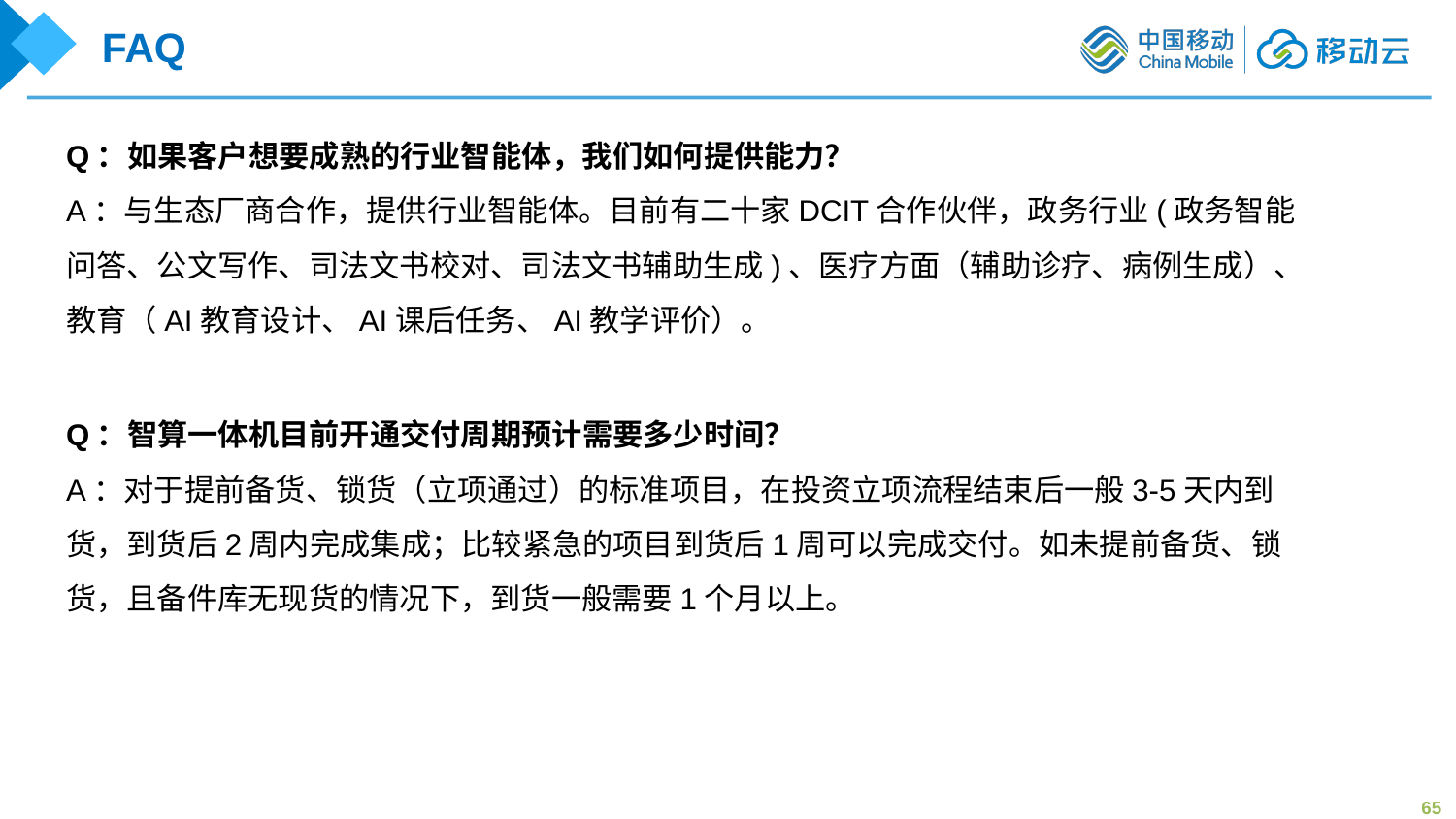

FAQ
Q：如果客户想要成熟的行业智能体，我们如何提供能力？
A：与生态厂商合作，提供行业智能体。目前有二十家DCIT合作伙伴，政务行业(政务智能问答、公文写作、司法文书校对、司法文书辅助生成)、医疗方面（辅助诊疗、病例生成）、教育（AI教育设计、AI课后任务、AI教学评价）。
Q：智算一体机目前开通交付周期预计需要多少时间？
A：对于提前备货、锁货（立项通过）的标准项目，在投资立项流程结束后一般3-5天内到货，到货后2周内完成集成；比较紧急的项目到货后1周可以完成交付。如未提前备货、锁货，且备件库无现货的情况下，到货一般需要1个月以上。